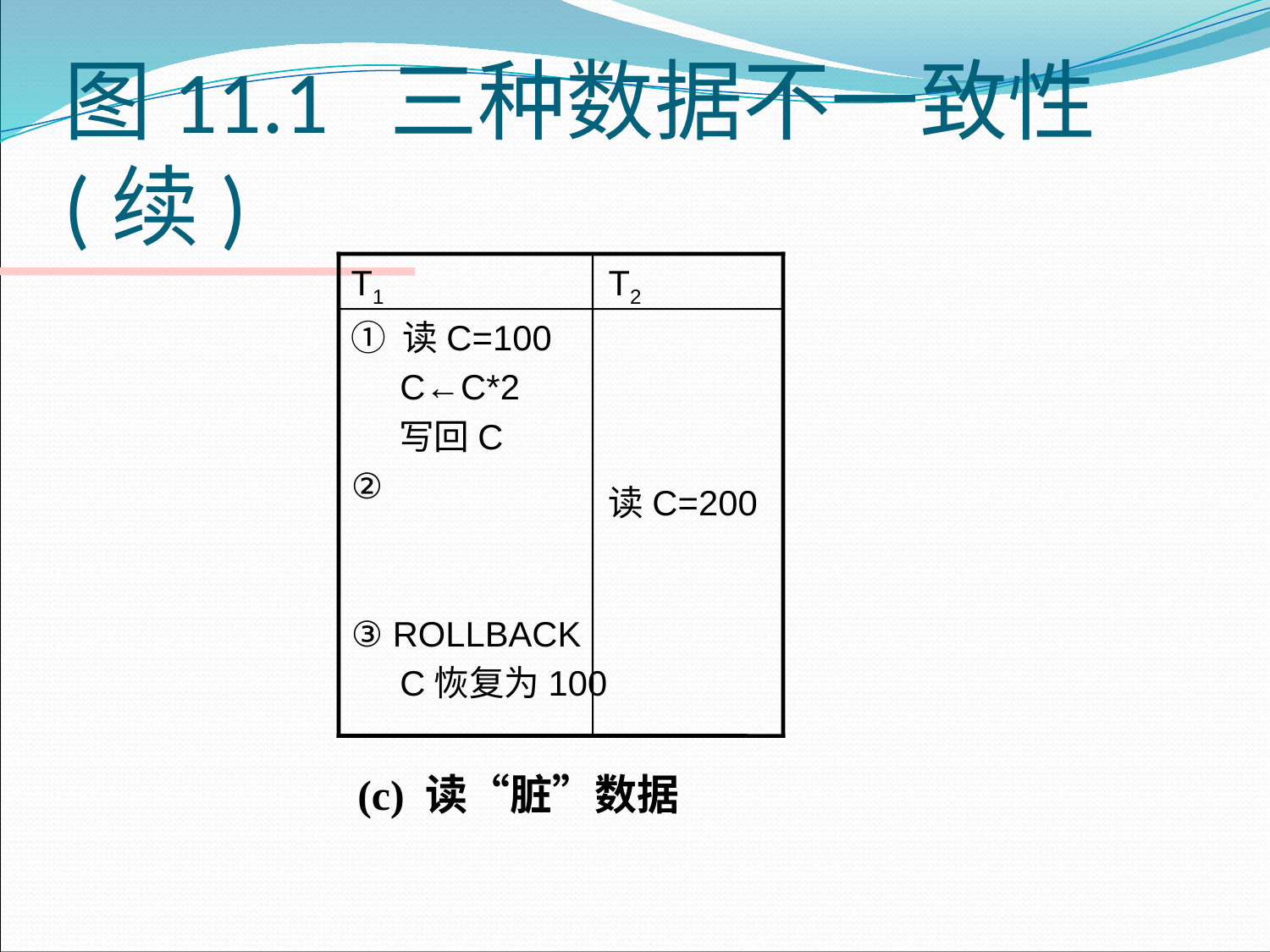

# 图11.1  三种数据不一致性(续)
T1

T2

① 读C=100
     C←C*2
     写回C
②

③ ROLLBACK
     C恢复为100

读C=200

(c) 读“脏”数据
993